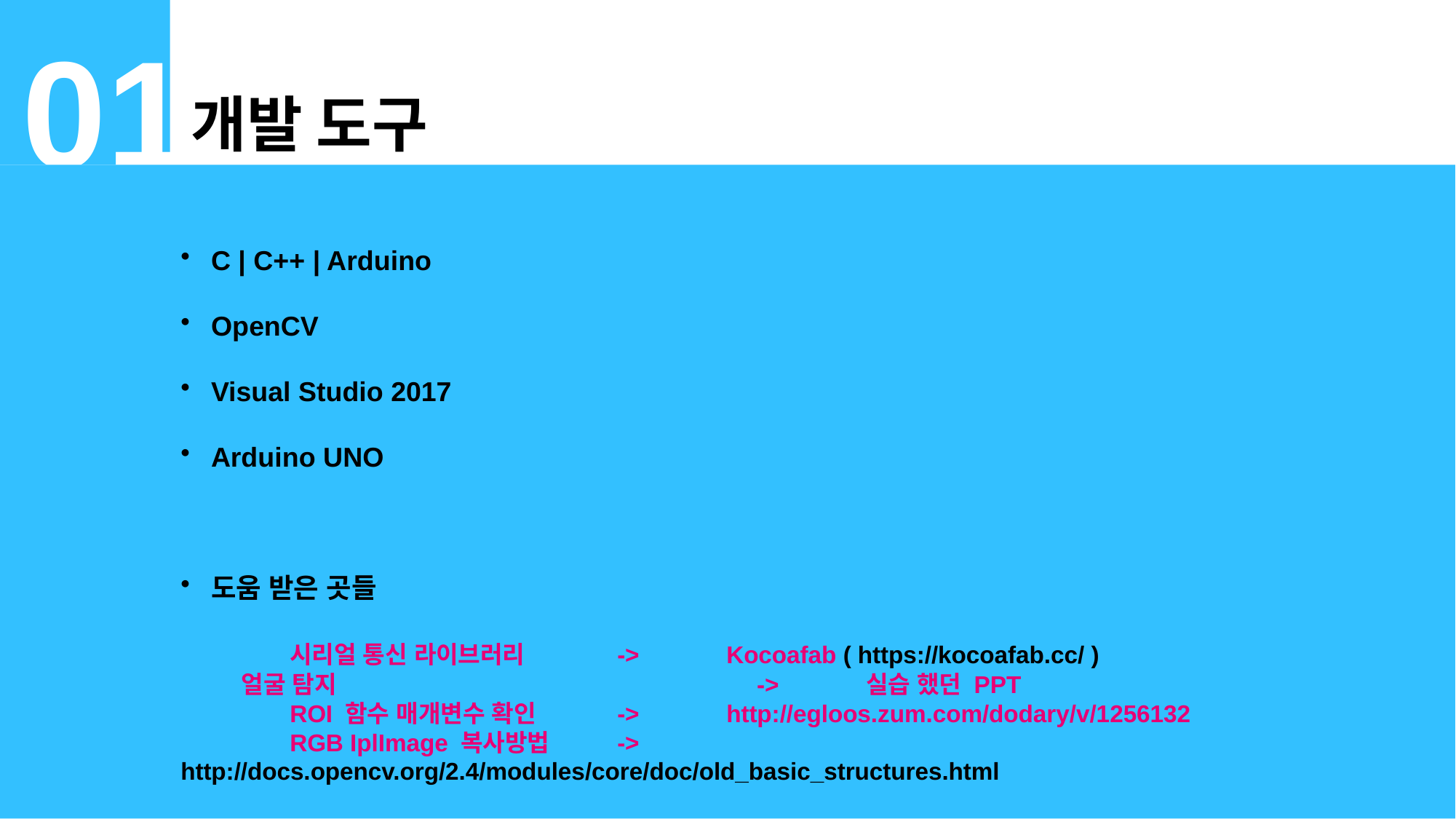

01
개발 도구

C | C++ | Arduino

OpenCV

Visual Studio 2017

Arduino UNO

도움 받은 곳들

	시리얼 통신 라이브러리 	-> 	Kocoafab ( https://kocoafab.cc/ )
얼굴 탐지				->	실습 했던 PPT
	ROI 함수 매개변수 확인	-> 	http://egloos.zum.com/dodary/v/1256132
	RGB IplImage 복사방법	->	http://docs.opencv.org/2.4/modules/core/doc/old_basic_structures.html